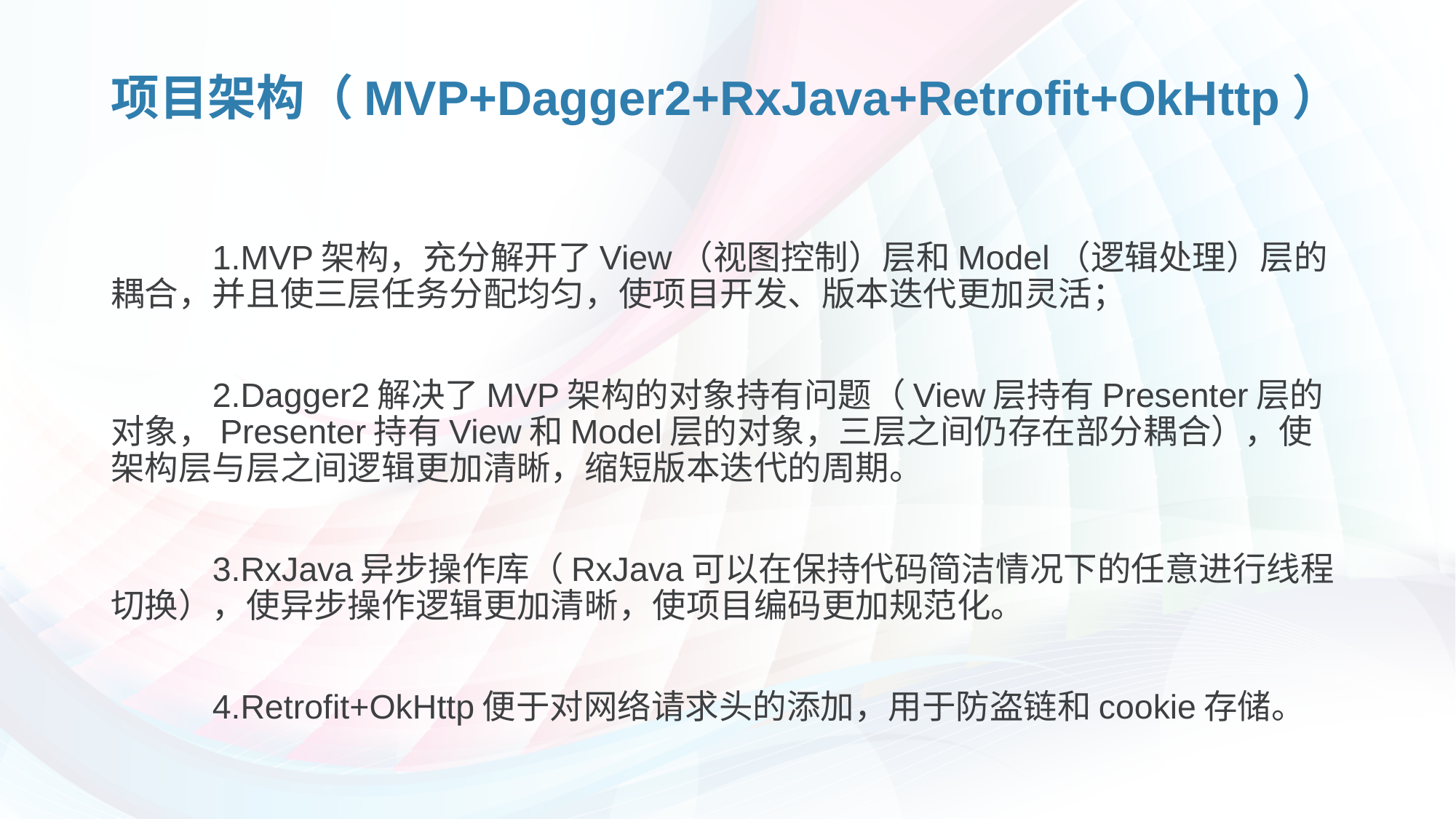

# 项目架构（MVP+Dagger2+RxJava+Retrofit+OkHttp）

	1.MVP架构，充分解开了View（视图控制）层和Model（逻辑处理）层的耦合，并且使三层任务分配均匀，使项目开发、版本迭代更加灵活；

	2.Dagger2解决了MVP架构的对象持有问题（View层持有Presenter层的对象，Presenter持有View和Model层的对象，三层之间仍存在部分耦合），使架构层与层之间逻辑更加清晰，缩短版本迭代的周期。

	3.RxJava异步操作库（RxJava可以在保持代码简洁情况下的任意进行线程切换），使异步操作逻辑更加清晰，使项目编码更加规范化。

	4.Retrofit+OkHttp便于对网络请求头的添加，用于防盗链和cookie存储。